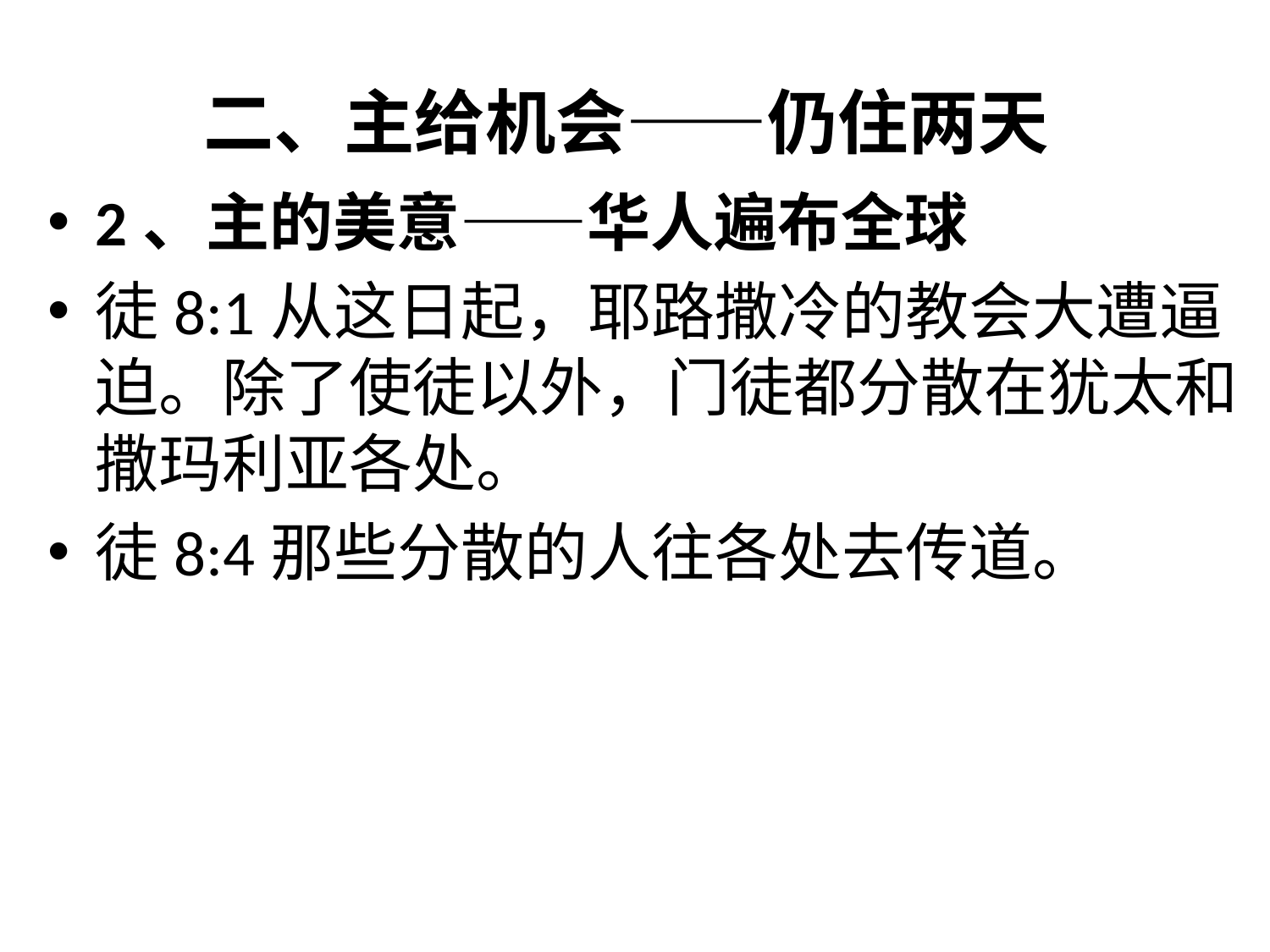

# 二、主给机会——仍住两天
2、主的美意——华人遍布全球
徒8:1从这日起，耶路撒冷的教会大遭逼迫。除了使徒以外，门徒都分散在犹太和撒玛利亚各处。
徒8:4那些分散的人往各处去传道。